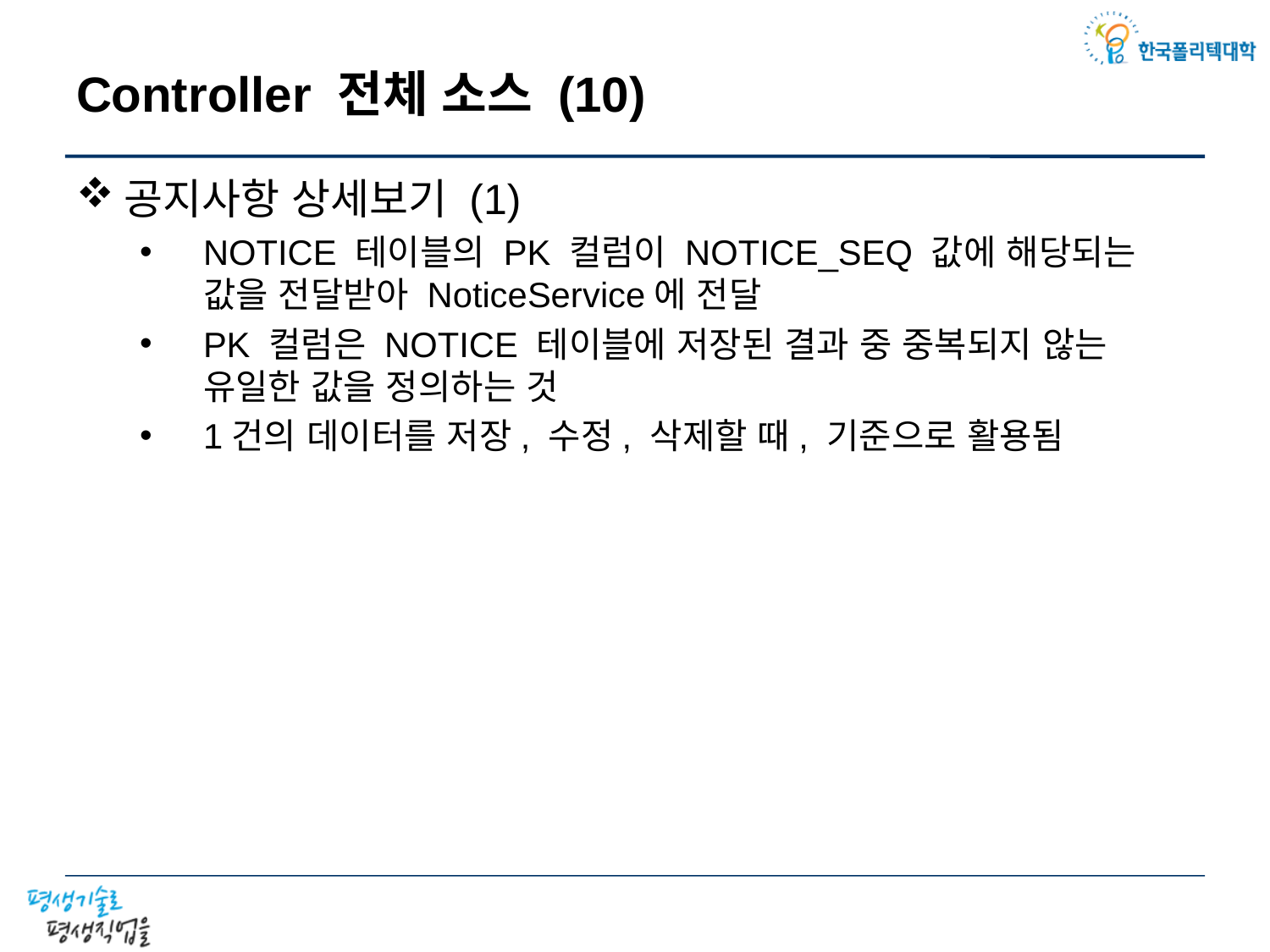

# Controller 전체 소스 (10)
공지사항 상세보기 (1)
NOTICE 테이블의 PK 컬럼이 NOTICE_SEQ 값에 해당되는
값을 전달받아 NoticeService에 전달
PK 컬럼은 NOTICE 테이블에 저장된 결과 중 중복되지 않는 유일한 값을 정의하는 것
1건의 데이터를 저장, 수정, 삭제할 때, 기준으로 활용됨